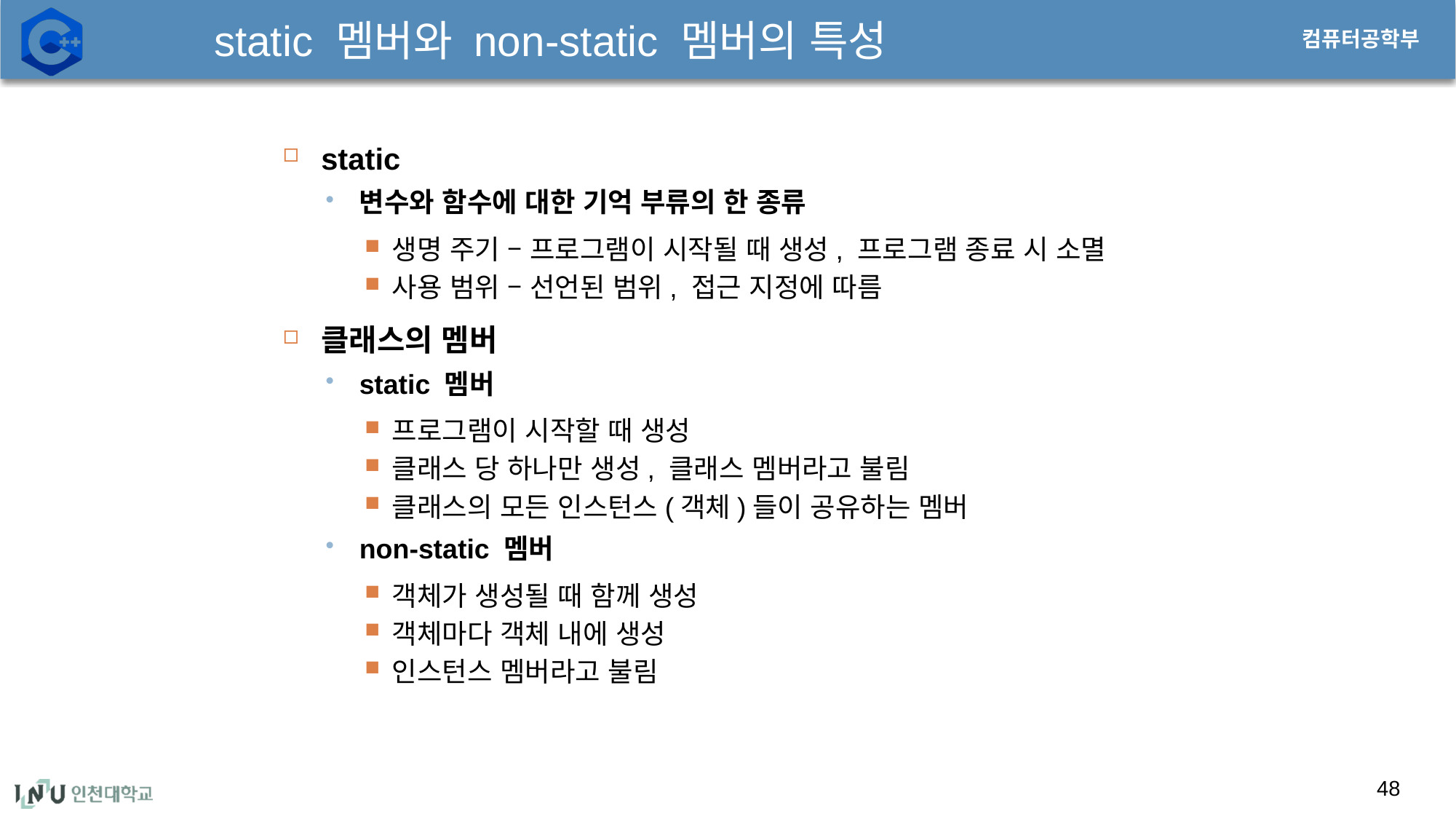

# static 멤버와 non-static 멤버의 특성
static
변수와 함수에 대한 기억 부류의 한 종류
생명 주기 – 프로그램이 시작될 때 생성, 프로그램 종료 시 소멸
사용 범위 – 선언된 범위, 접근 지정에 따름
클래스의 멤버
static 멤버
프로그램이 시작할 때 생성
클래스 당 하나만 생성, 클래스 멤버라고 불림
클래스의 모든 인스턴스(객체)들이 공유하는 멤버
non-static 멤버
객체가 생성될 때 함께 생성
객체마다 객체 내에 생성
인스턴스 멤버라고 불림